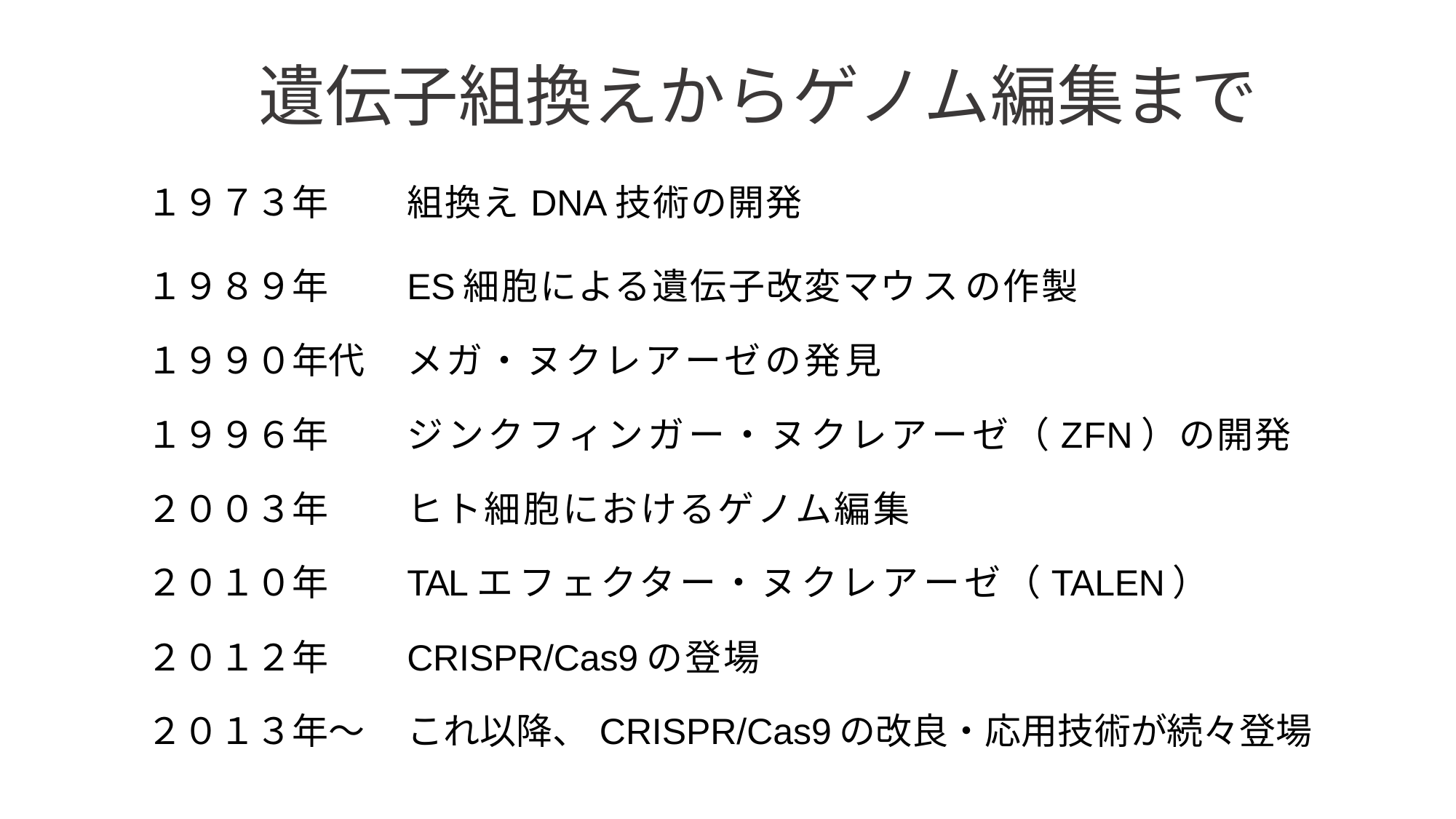

遺伝子組換えからゲノム編集まで
| １９７３年 | 組換えDNA技術の開発 |
| --- | --- |
| １９８９年 | ES細胞による遺伝子改変マウスの作製 |
| １９９０年代 | メガ・ヌクレアーゼの発見 |
| １９９６年 | ジンクフィンガー・ヌクレアーゼ（ZFN）の開発 |
| ２００３年 | ヒト細胞におけるゲノム編集 |
| ２０１０年 | TALエフェクター・ヌクレアーゼ（TALEN） |
| ２０１２年 | CRISPR/Cas9の登場 |
| ２０１３年～ | これ以降、CRISPR/Cas9の改良・応用技術が続々登場 |